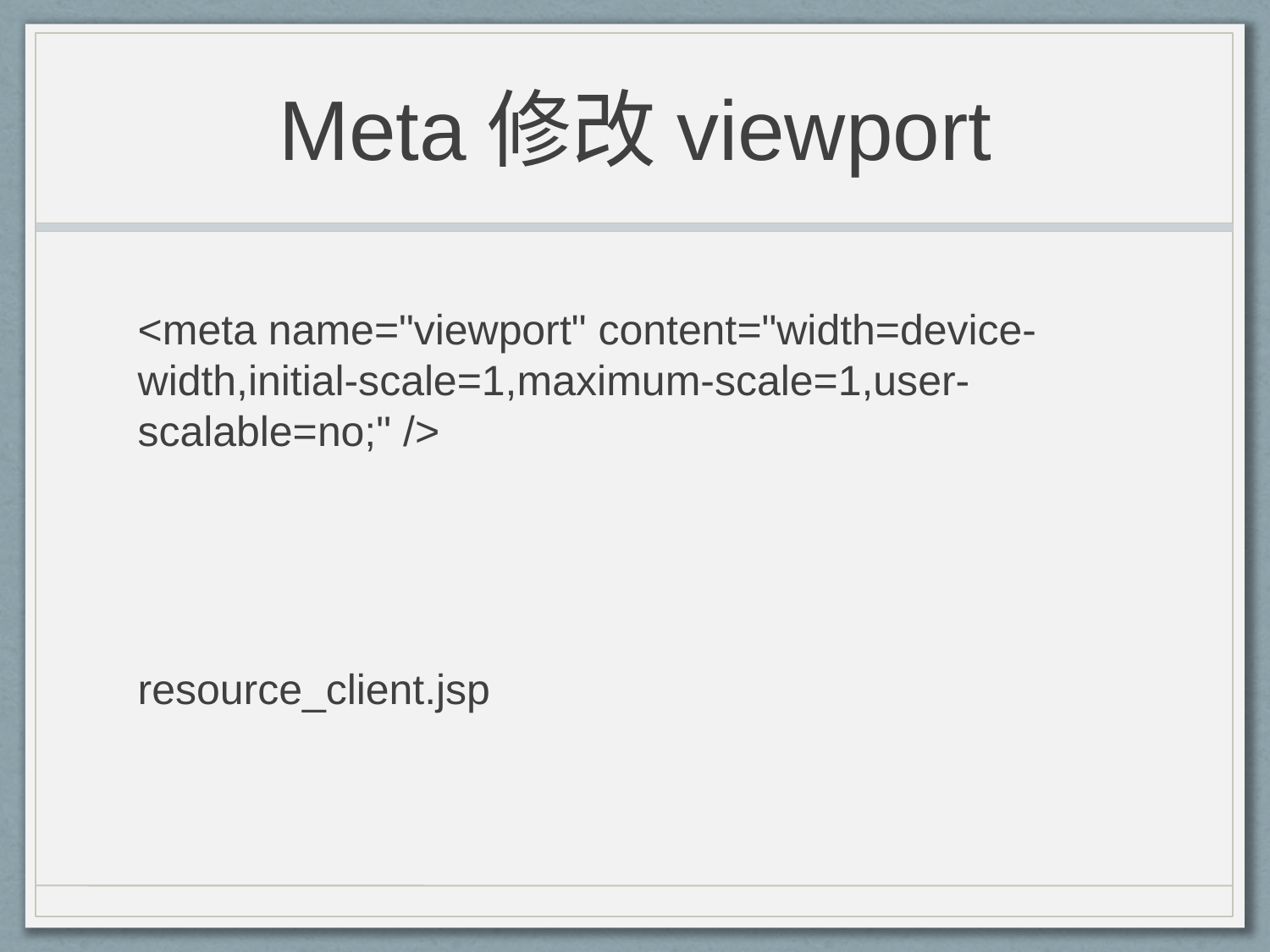

# Meta修改viewport
<meta name="viewport" content="width=device-width,initial-scale=1,maximum-scale=1,user-scalable=no;" />

resource_client.jsp